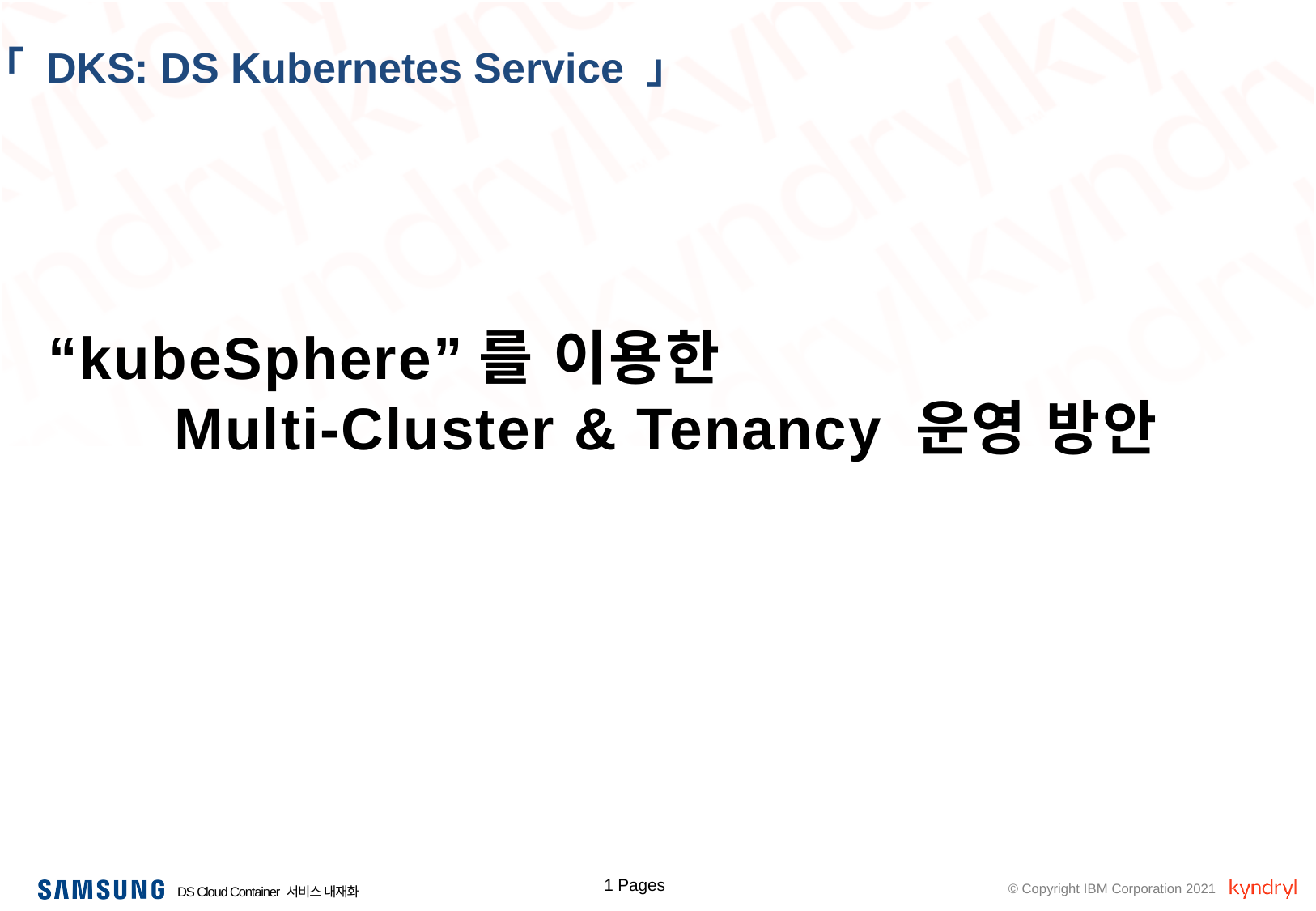

“kubeSphere”를 이용한
         Multi-Cluster & Tenancy 운영 방안